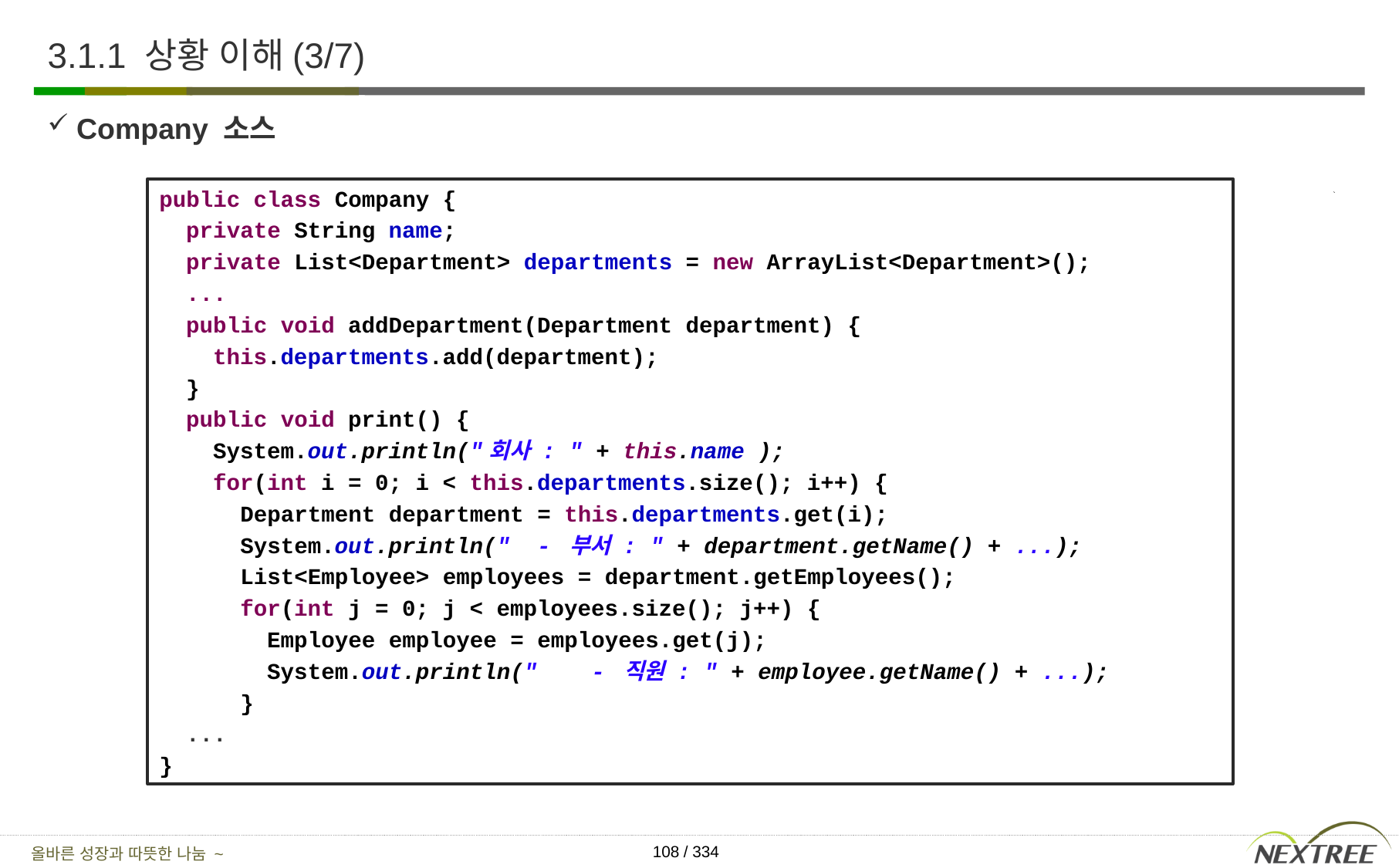

# 3.1.1 상황 이해(3/7)
Company 소스
public class Company {
  private String name;
  private List<Department> departments = new ArrayList<Department>();
  ...
  public void addDepartment(Department department) {
    this.departments.add(department);
  }
  public void print() {
    System.out.println("회사 : " + this.name );
    for(int i = 0; i < this.departments.size(); i++) {
      Department department = this.departments.get(i);
      System.out.println("  - 부서 : " + department.getName() + ...);
      List<Employee> employees = department.getEmployees();
      for(int j = 0; j < employees.size(); j++) {
        Employee employee = employees.get(j);
        System.out.println("    - 직원 : " + employee.getName() + ...);
      }
  ...
}